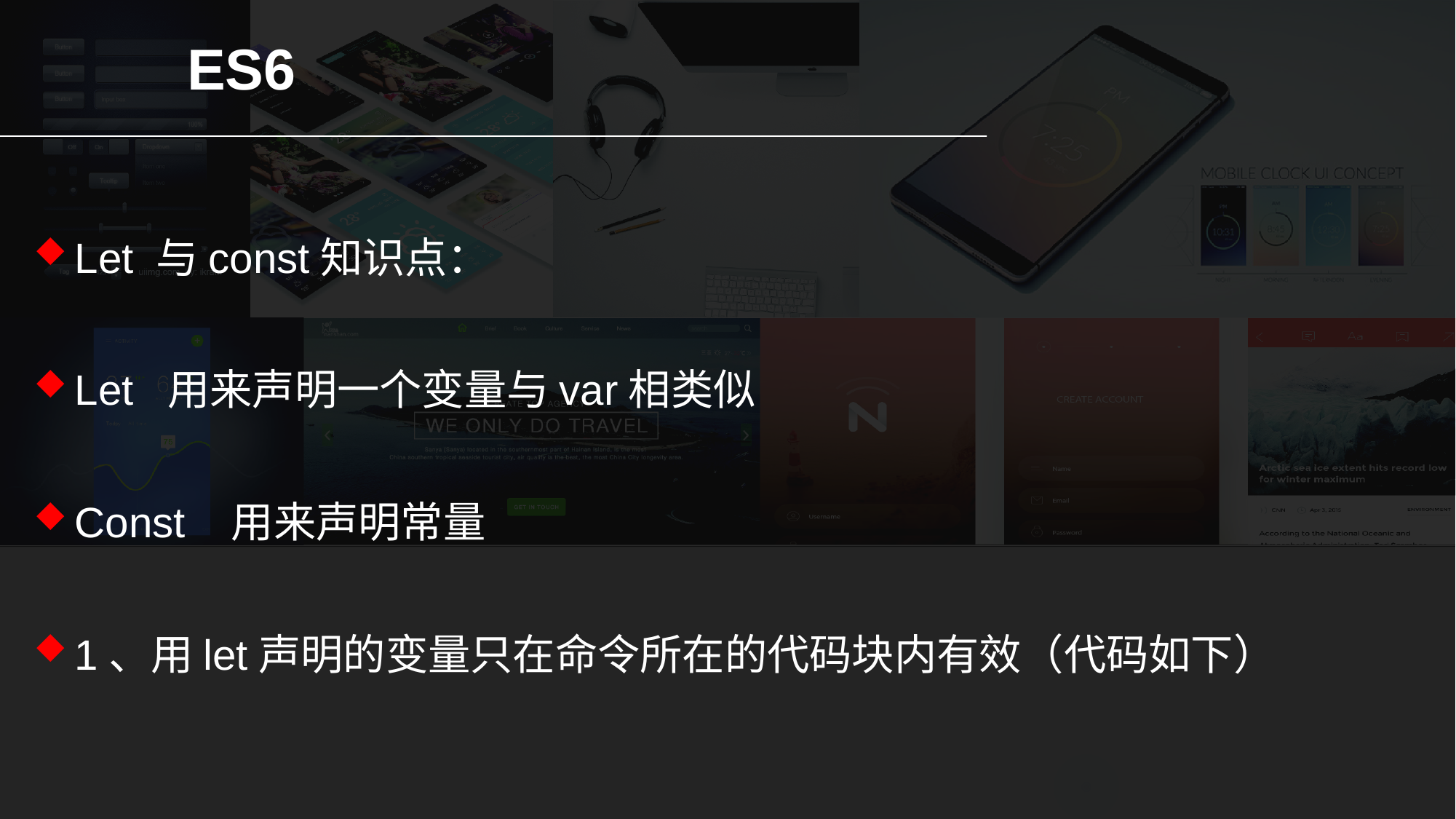

ES6

Let 与const知识点：

Let  用来声明一个变量与var相类似

Const   用来声明常量

1、用let声明的变量只在命令所在的代码块内有效（代码如下）